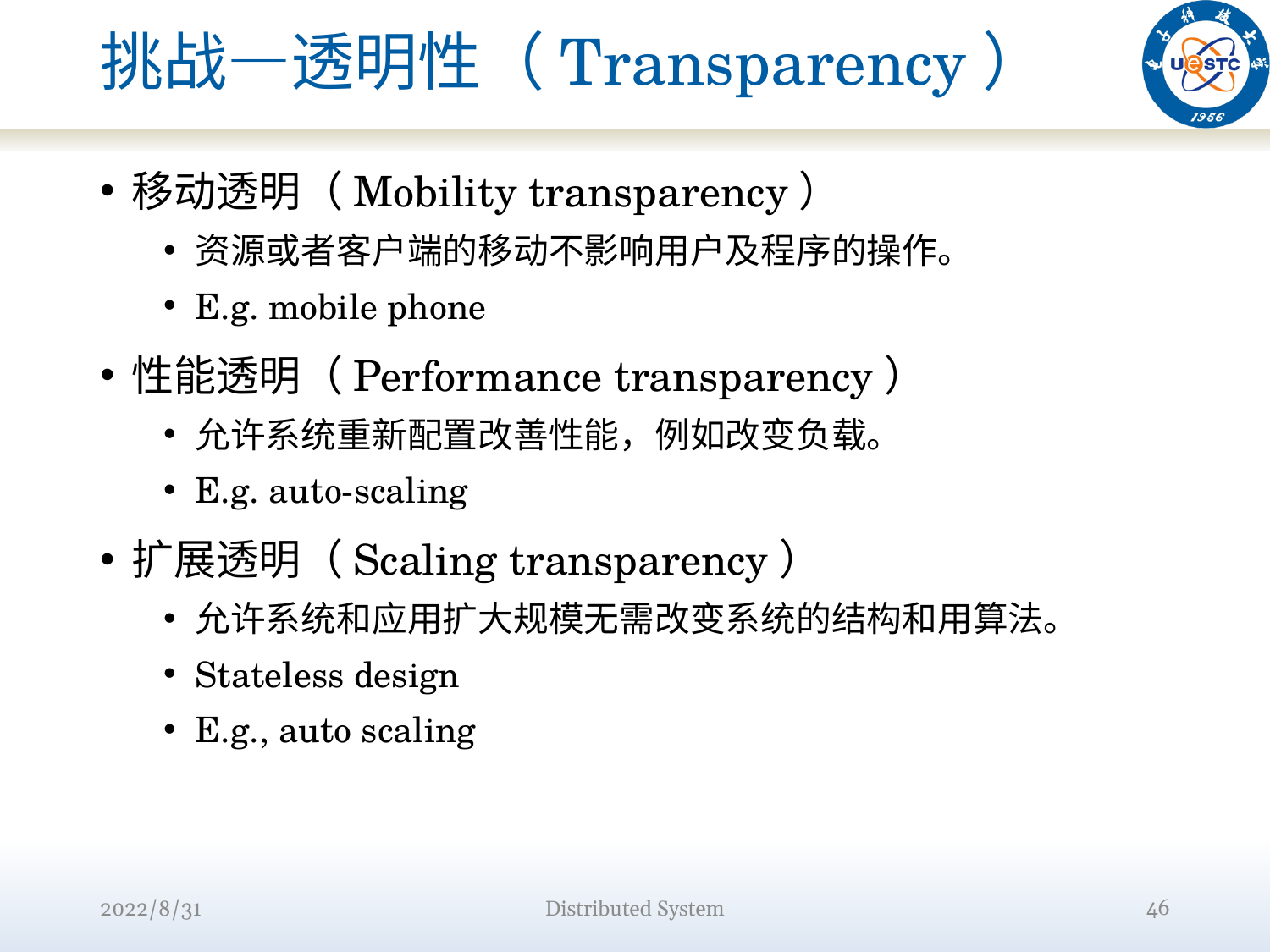

# 挑战—透明性（Transparency）
移动透明（Mobility transparency）
资源或者客户端的移动不影响用户及程序的操作。
E.g. mobile phone
性能透明（Performance transparency）
允许系统重新配置改善性能，例如改变负载。
E.g. auto-scaling
扩展透明（Scaling transparency）
允许系统和应用扩大规模无需改变系统的结构和用算法。
Stateless design
E.g., auto scaling
2022/8/31
Distributed System
46